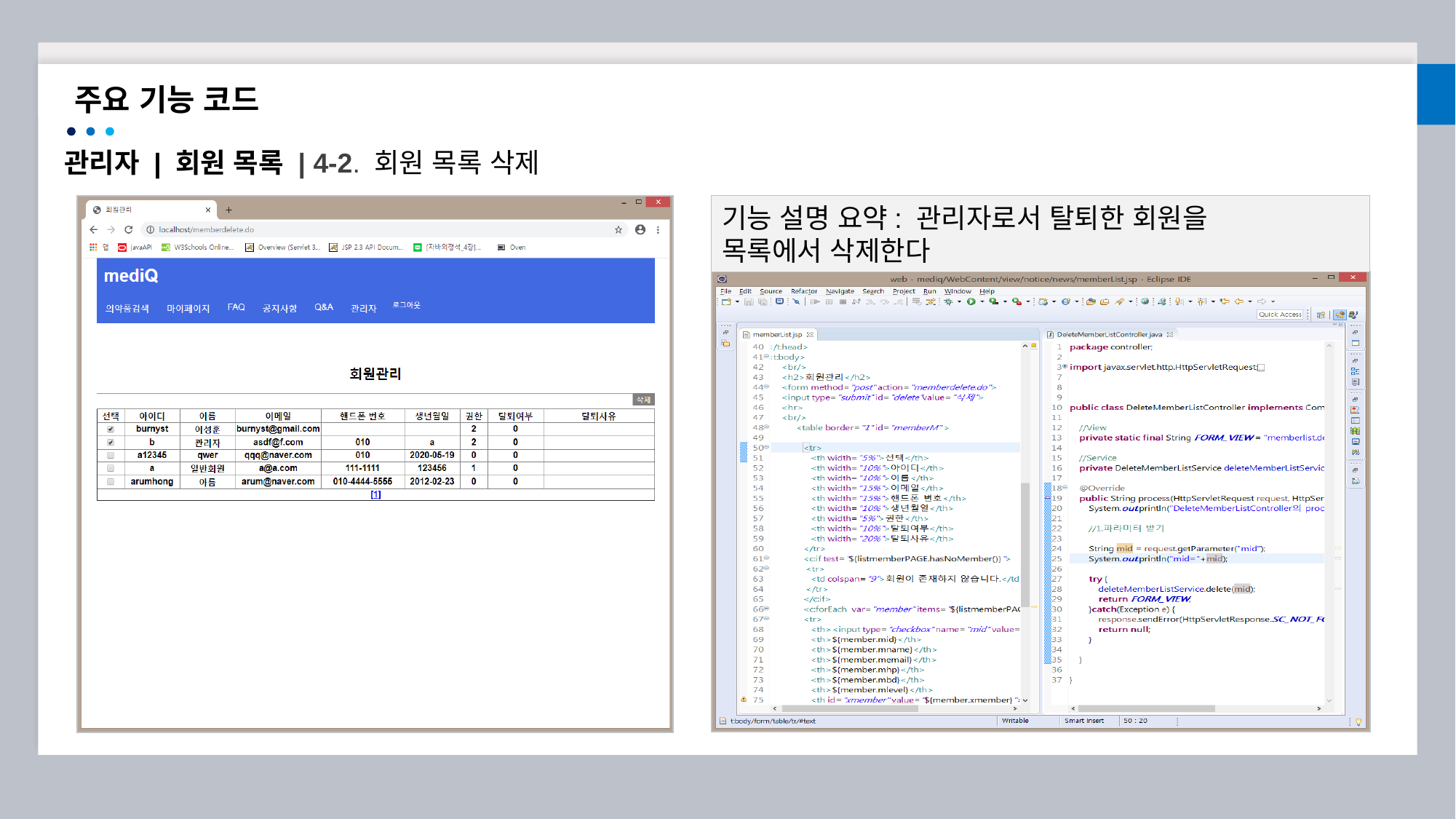

주요 기능 코드

관리자 | 회원 목록 | 4-2. 회원 목록 삭제
기능 설명 요약: 관리자로서 탈퇴한 회원을
목록에서 삭제한다